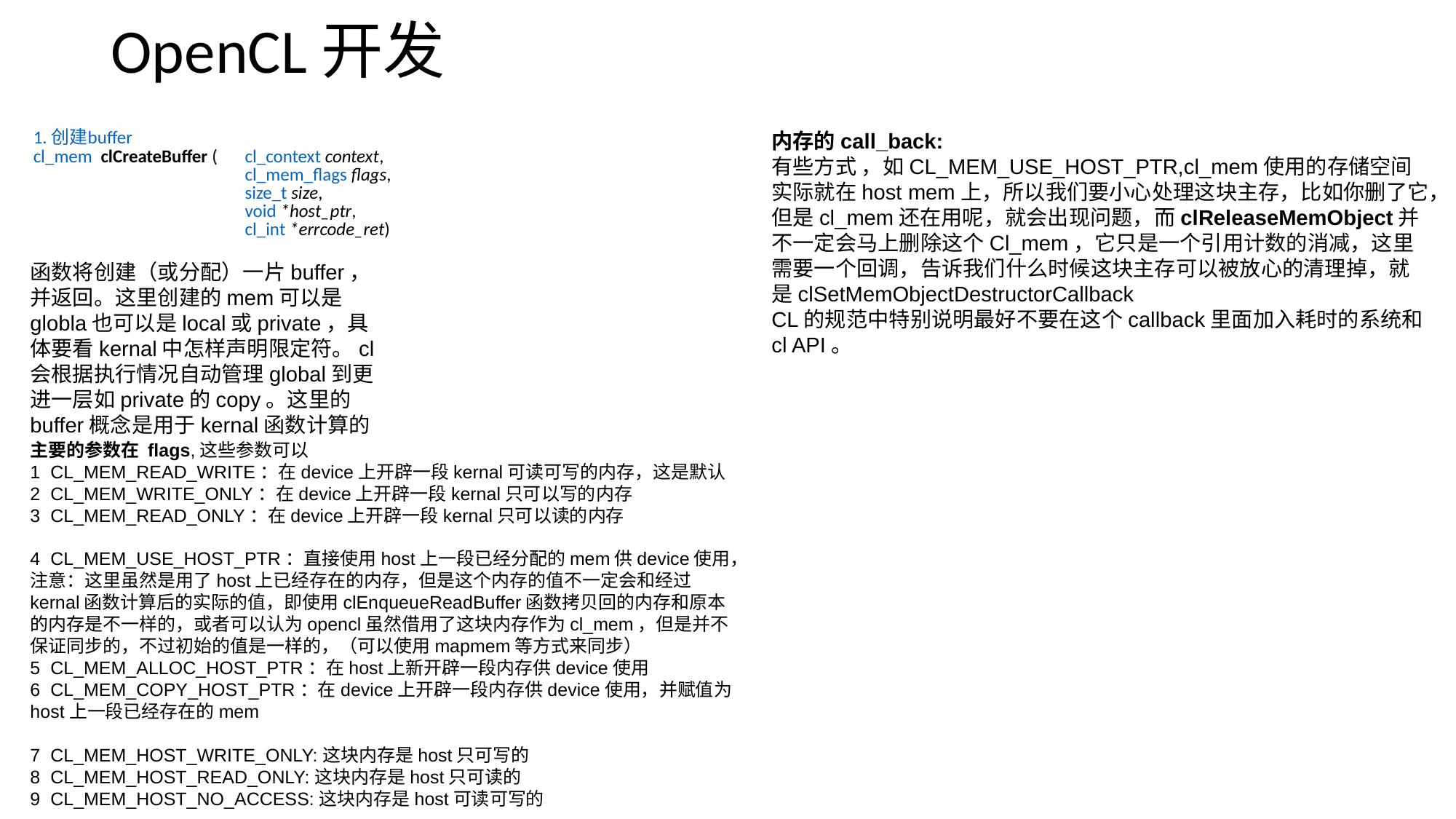

# OpenCL开发
| 1. 创建buffer cl\_mem clCreateBuffer ( | cl\_context context, |
| --- | --- |
|  | cl\_mem\_flags flags, |
|  | size\_t size, |
|  | void \*host\_ptr, |
|  | cl\_int \*errcode\_ret) |
内存的call_back:
有些方式 ，如CL_MEM_USE_HOST_PTR,cl_mem使用的存储空间实际就在host mem上，所以我们要小心处理这块主存，比如你删了它，但是cl_mem还在用呢，就会出现问题，而clReleaseMemObject并不一定会马上删除这个Cl_mem，它只是一个引用计数的消减，这里需要一个回调，告诉我们什么时候这块主存可以被放心的清理掉，就是clSetMemObjectDestructorCallback
CL的规范中特别说明最好不要在这个callback里面加入耗时的系统和cl API。
函数将创建（或分配）一片buffer，并返回。这里创建的mem可以是globla也可以是local或private，具体要看kernal中怎样声明限定符。cl会根据执行情况自动管理global到更进一层如private的copy。这里的buffer概念是用于kernal函数计算的
主要的参数在 flags,这些参数可以
1  CL_MEM_READ_WRITE：在device上开辟一段kernal可读可写的内存，这是默认
2  CL_MEM_WRITE_ONLY：在device上开辟一段kernal只可以写的内存
3  CL_MEM_READ_ONLY：在device上开辟一段kernal只可以读的内存

4  CL_MEM_USE_HOST_PTR：直接使用host上一段已经分配的mem供device使用，注意：这里虽然是用了host上已经存在的内存，但是这个内存的值不一定会和经过kernal函数计算后的实际的值，即使用clEnqueueReadBuffer函数拷贝回的内存和原本的内存是不一样的，或者可以认为opencl虽然借用了这块内存作为cl_mem，但是并不保证同步的，不过初始的值是一样的，（可以使用mapmem等方式来同步）
5  CL_MEM_ALLOC_HOST_PTR：在host上新开辟一段内存供device使用
6  CL_MEM_COPY_HOST_PTR：在device上开辟一段内存供device使用，并赋值为host上一段已经存在的mem

7  CL_MEM_HOST_WRITE_ONLY:这块内存是host只可写的
8  CL_MEM_HOST_READ_ONLY:这块内存是host只可读的
9  CL_MEM_HOST_NO_ACCESS:这块内存是host可读可写的